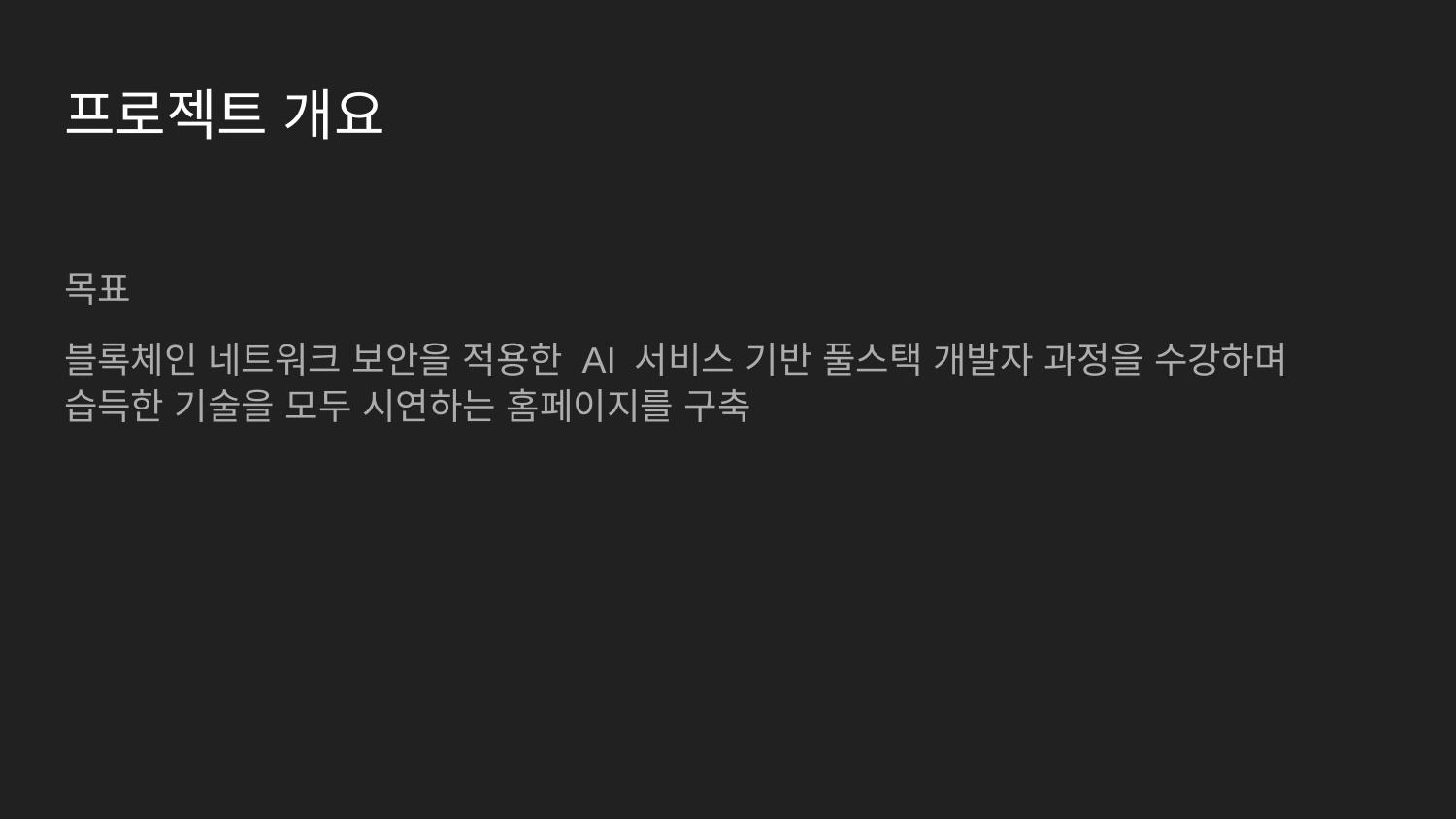

# 프로젝트 개요

목표
블록체인 네트워크 보안을 적용한 AI 서비스 기반 풀스택 개발자 과정을 수강하며 습득한 기술을 모두 시연하는 홈페이지를 구축